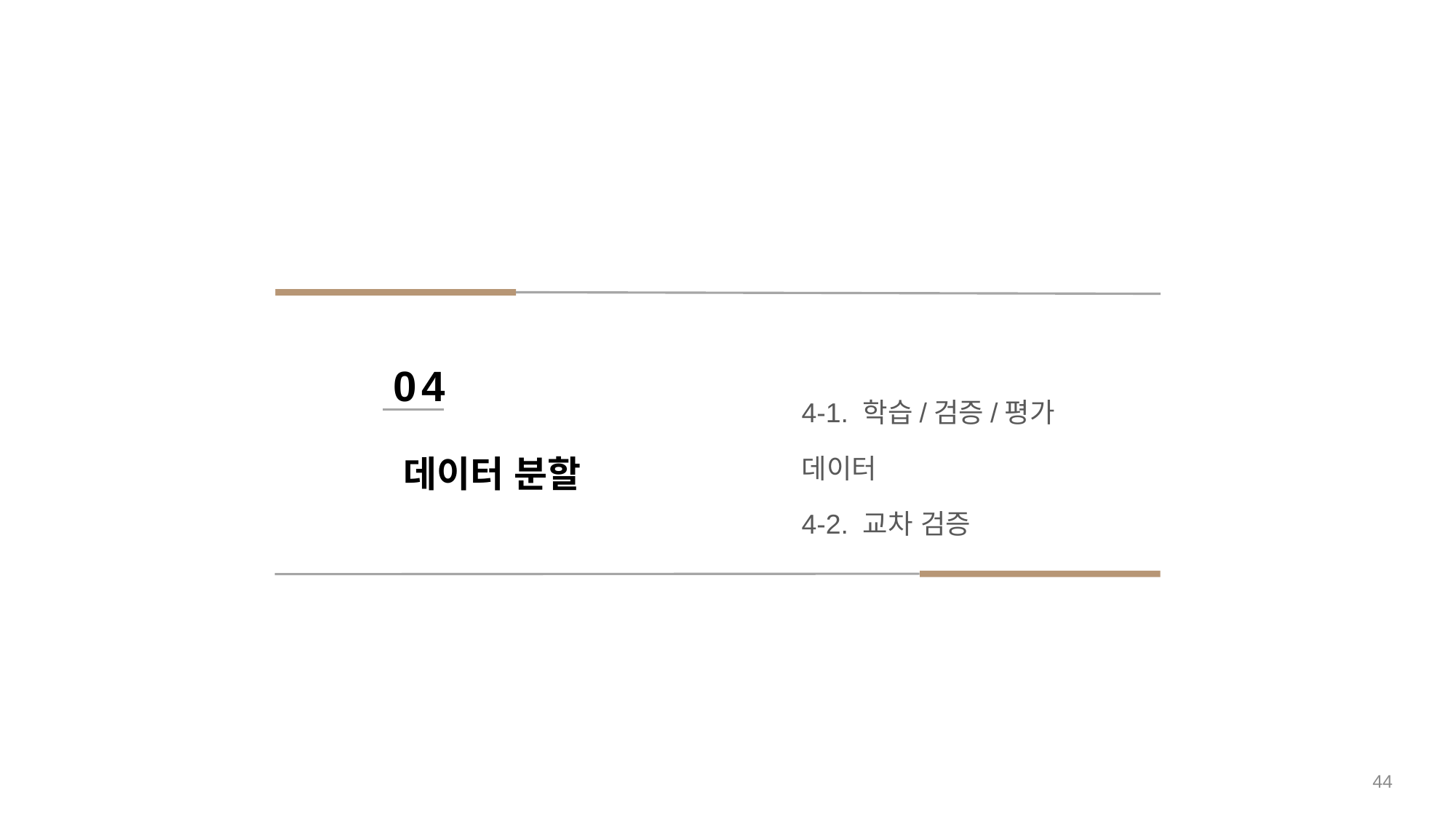

04
4-1. 학습/검증/평가 데이터
4-2. 교차 검증
데이터 분할

44